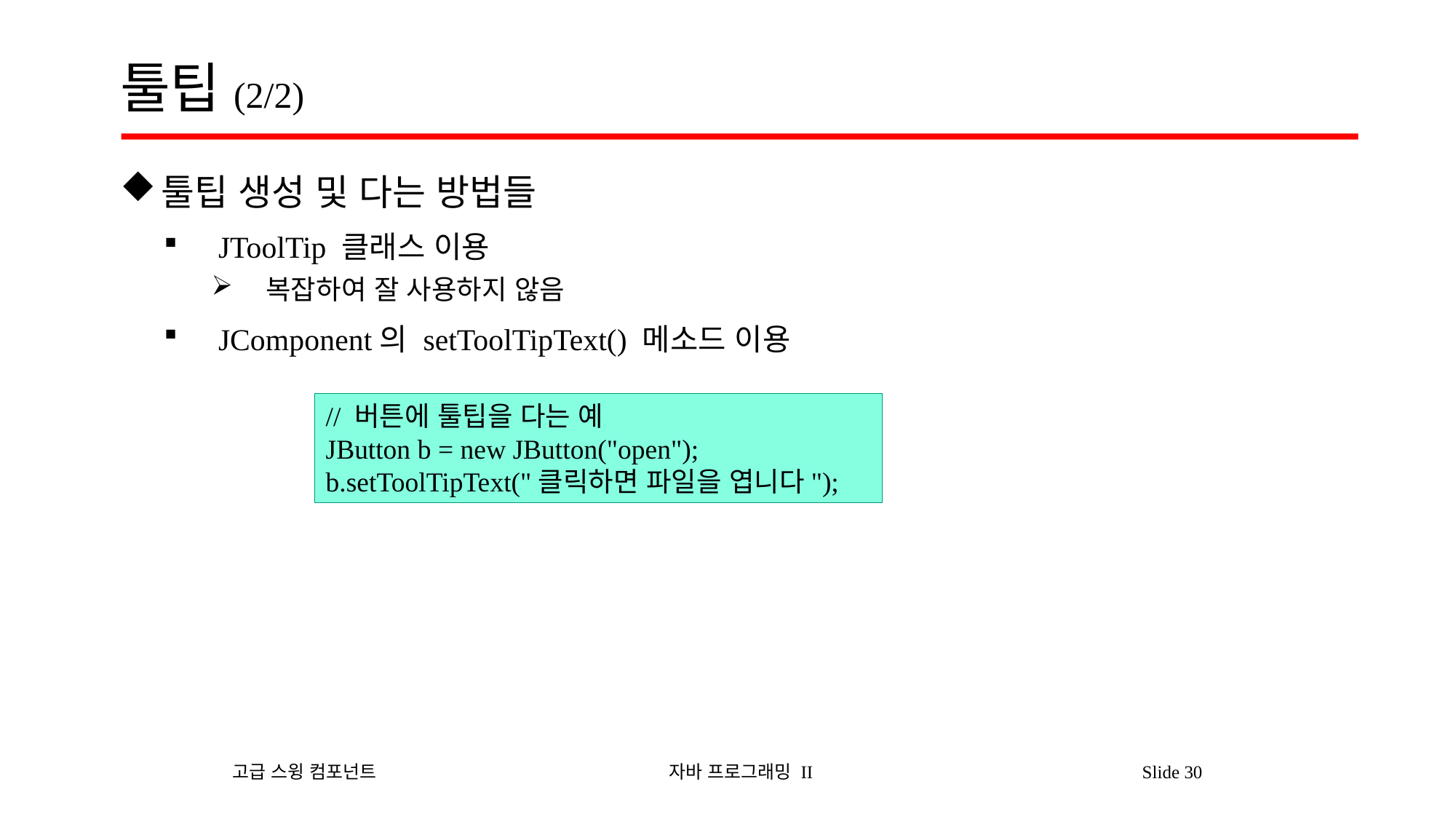

# 툴팁(2/2)
툴팁 생성 및 다는 방법들
JToolTip 클래스 이용
복잡하여 잘 사용하지 않음
JComponent의 setToolTipText() 메소드 이용

// 버튼에 툴팁을 다는 예
JButton b = new JButton("open");
b.setToolTipText("클릭하면 파일을 엽니다");